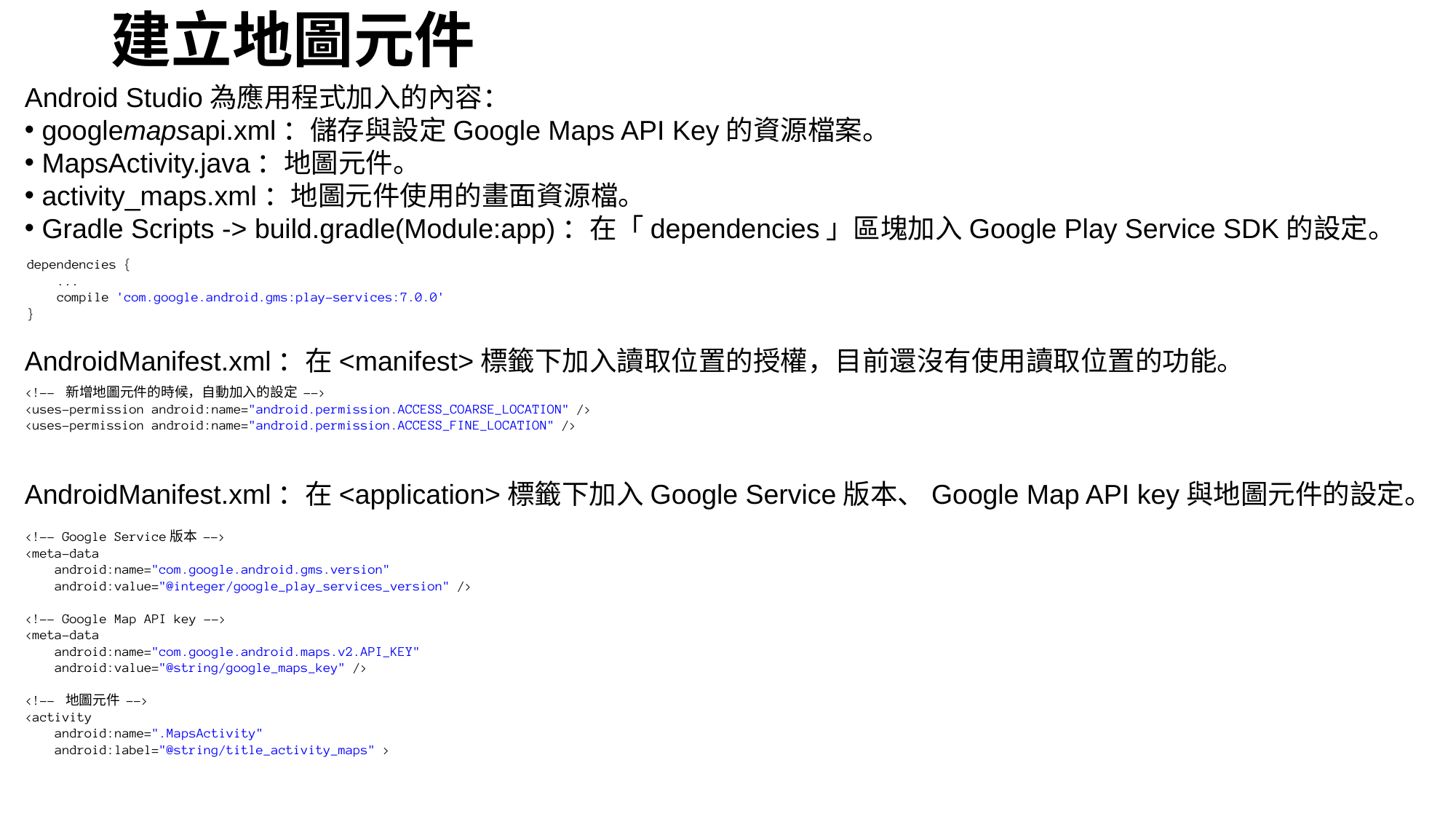

# 建立地圖元件
Android Studio為應用程式加入的內容：
 googlemapsapi.xml：儲存與設定Google Maps API Key的資源檔案。
 MapsActivity.java：地圖元件。
 activity_maps.xml：地圖元件使用的畫面資源檔。
 Gradle Scripts -> build.gradle(Module:app)：在「dependencies」區塊加入Google Play Service SDK的設定。
dependencies {
    ...
    compile 'com.google.android.gms:play-services:7.0.0'
}
AndroidManifest.xml：在<manifest>標籤下加入讀取位置的授權，目前還沒有使用讀取位置的功能。
<!-- 新增地圖元件的時候，自動加入的設定 -->
<uses-permission android:name="android.permission.ACCESS_COARSE_LOCATION" />
<uses-permission android:name="android.permission.ACCESS_FINE_LOCATION" />
AndroidManifest.xml：在<application>標籤下加入Google Service版本、Google Map API key與地圖元件的設定。
<!-- Google Service版本 -->
<meta-data
    android:name="com.google.android.gms.version"
    android:value="@integer/google_play_services_version" />

<!-- Google Map API key -->
<meta-data
    android:name="com.google.android.maps.v2.API_KEY"
    android:value="@string/google_maps_key" />

<!-- 地圖元件 -->
<activity
    android:name=".MapsActivity"
    android:label="@string/title_activity_maps" >